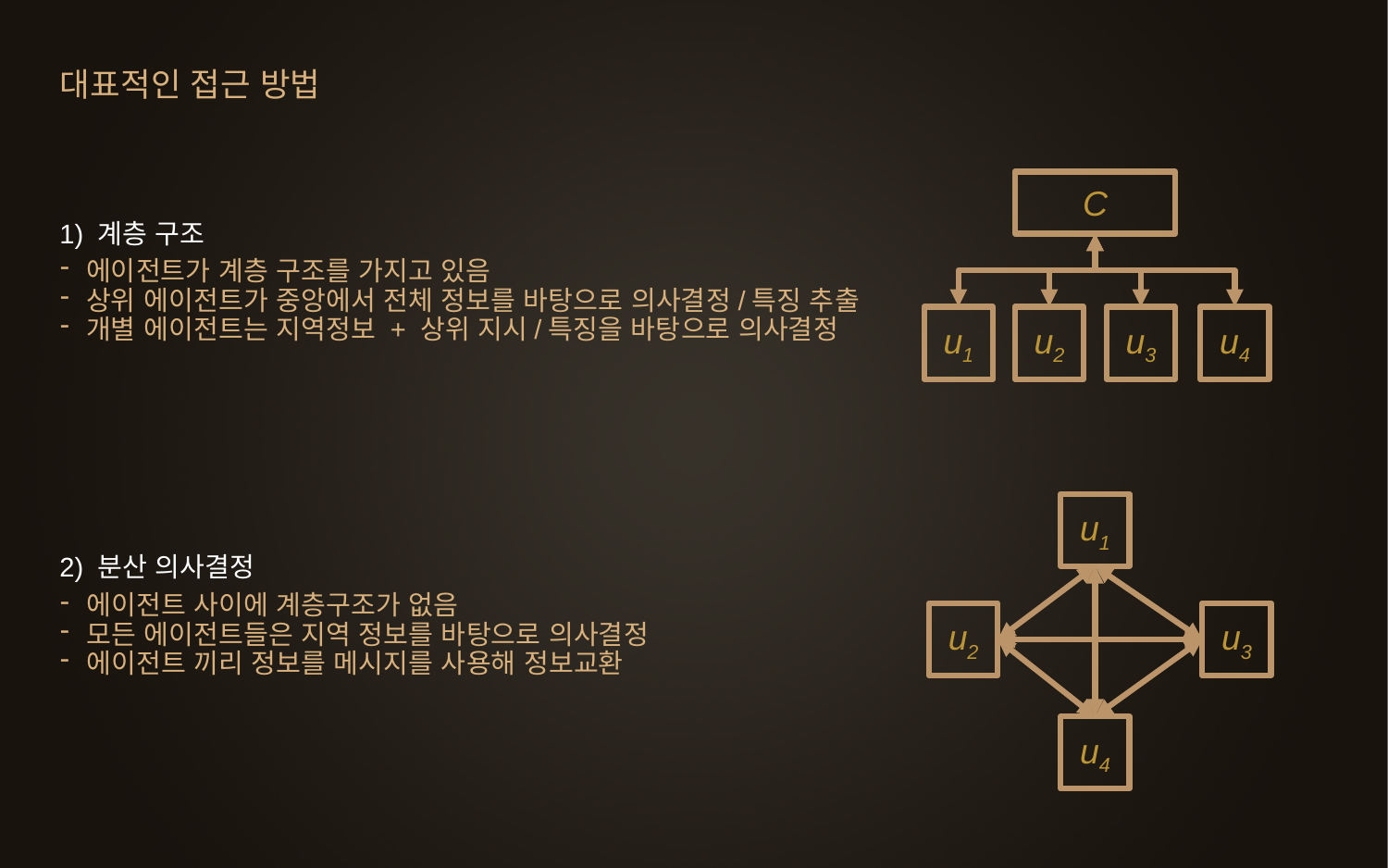

대표적인 접근 방법
C
1) 계층 구조

에이전트가 계층 구조를 가지고 있음
상위 에이전트가 중앙에서 전체 정보를 바탕으로 의사결정/특징 추출
개별 에이전트는 지역정보 + 상위 지시/특징을 바탕으로 의사결정
u1
u2
u3
u4
u1
2) 분산 의사결정
에이전트 사이에 계층구조가 없음
모든 에이전트들은 지역 정보를 바탕으로 의사결정
에이전트 끼리 정보를 메시지를 사용해 정보교환
u2
u3
u4